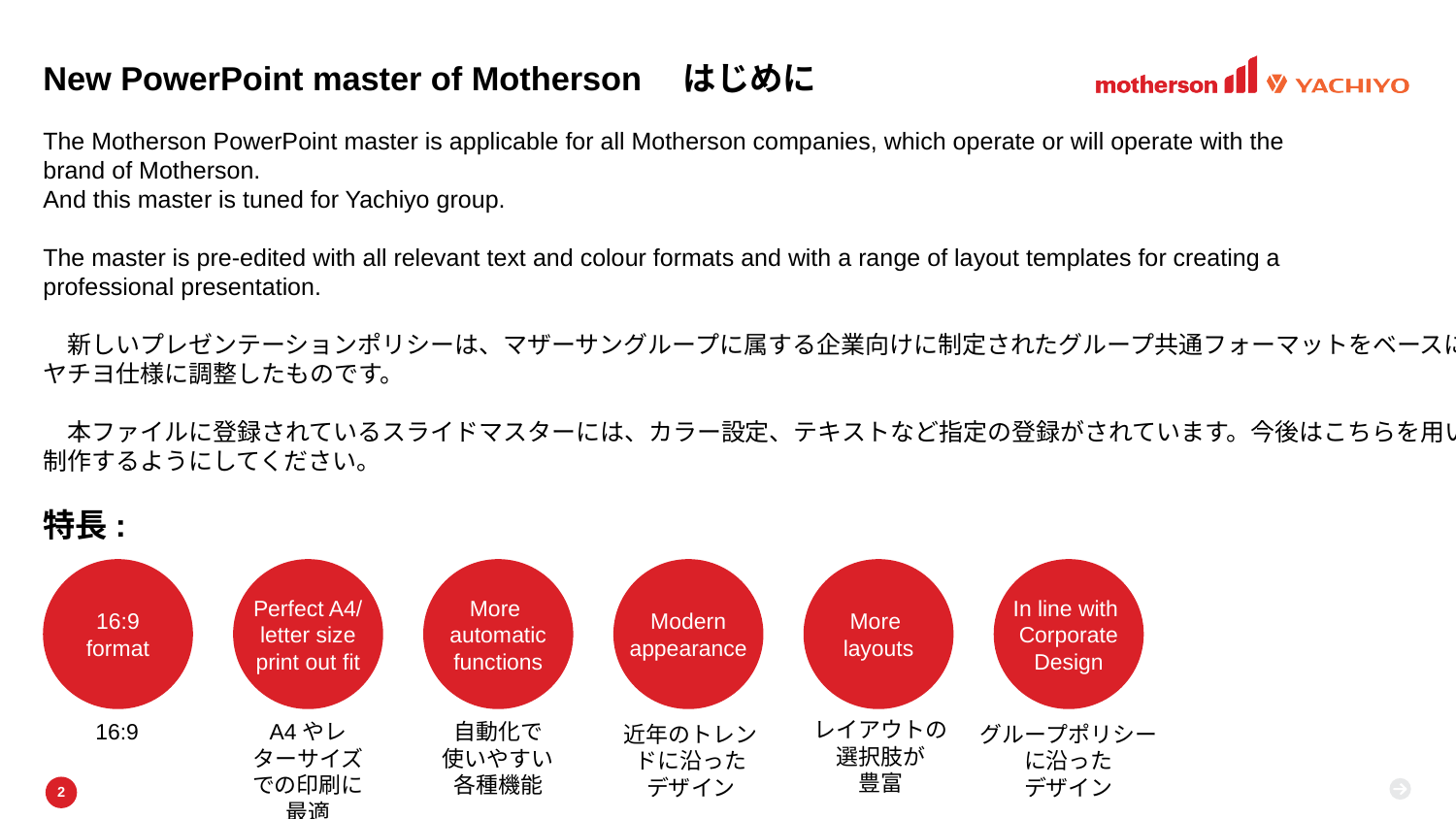

# New PowerPoint master of Motherson　はじめに
The Motherson PowerPoint master is applicable for all Motherson companies, which operate or will operate with the
brand of Motherson.
And this master is tuned for Yachiyo group.
The master is pre-edited with all relevant text and colour formats and with a range of layout templates for creating a
professional presentation.

　新しいプレゼンテーションポリシーは、マザーサングループに属する企業向けに制定されたグループ共通フォーマットをベースに、
ヤチヨ仕様に調整したものです。

　本ファイルに登録されているスライドマスターには、カラー設定、テキストなど指定の登録がされています。今後はこちらを用いて
制作するようにしてください。
特長:
16:9
format
Perfect A4/
letter size
print out fit
More
automatic
functions
Modern
appearance
More
layouts
In line with
Corporate
Design
レイアウトの
選択肢が
豊富
A4やレターサイズでの印刷に最適

16:9
自動化で
使いやすい
各種機能
近年のトレンドに沿った
デザイン
グループポリシーに沿った
デザイン